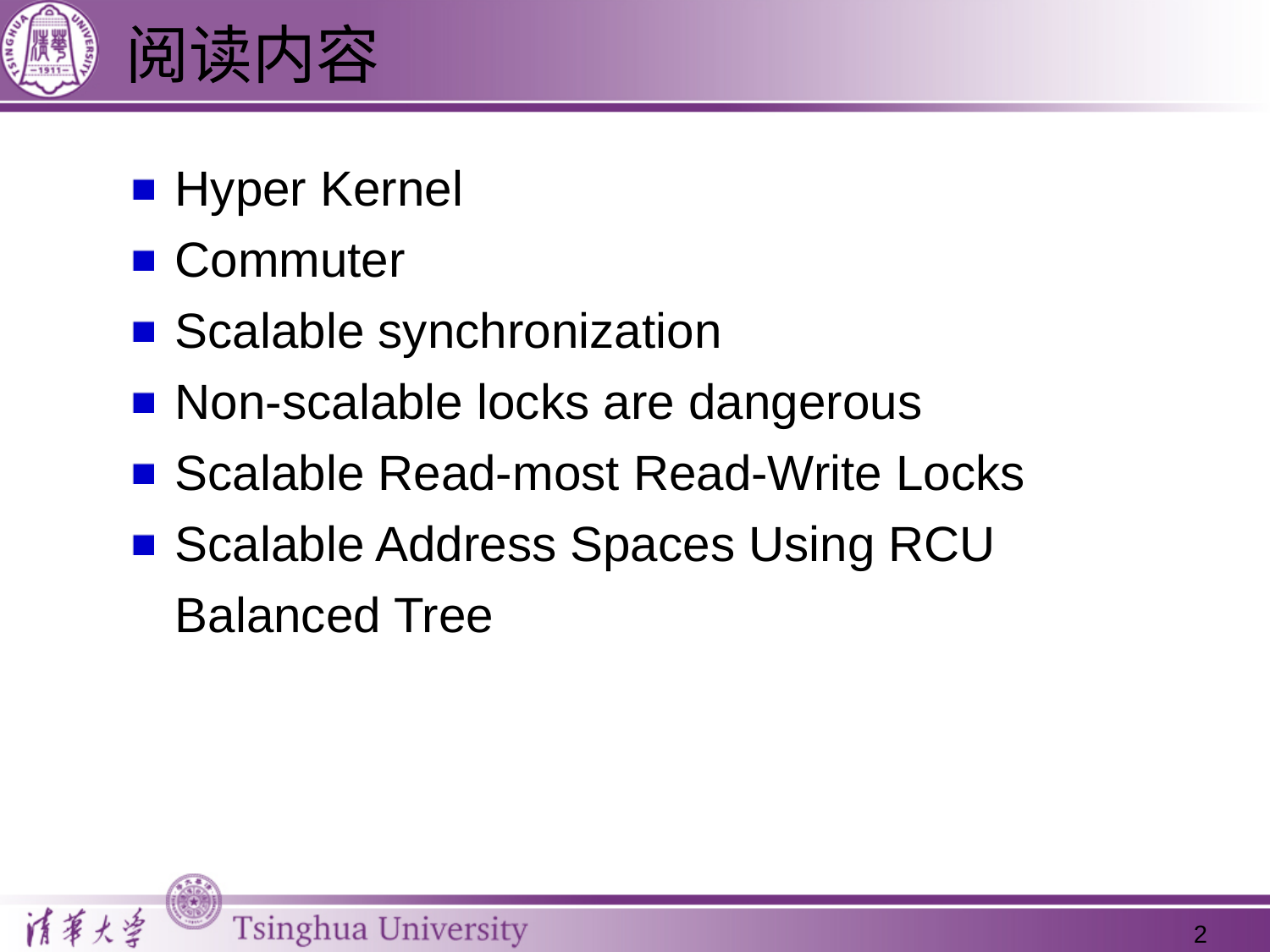

# 阅读内容
Hyper Kernel
Commuter
Scalable synchronization
Non-scalable locks are dangerous
Scalable Read-most Read-Write Locks
Scalable Address Spaces Using RCU Balanced Tree

2